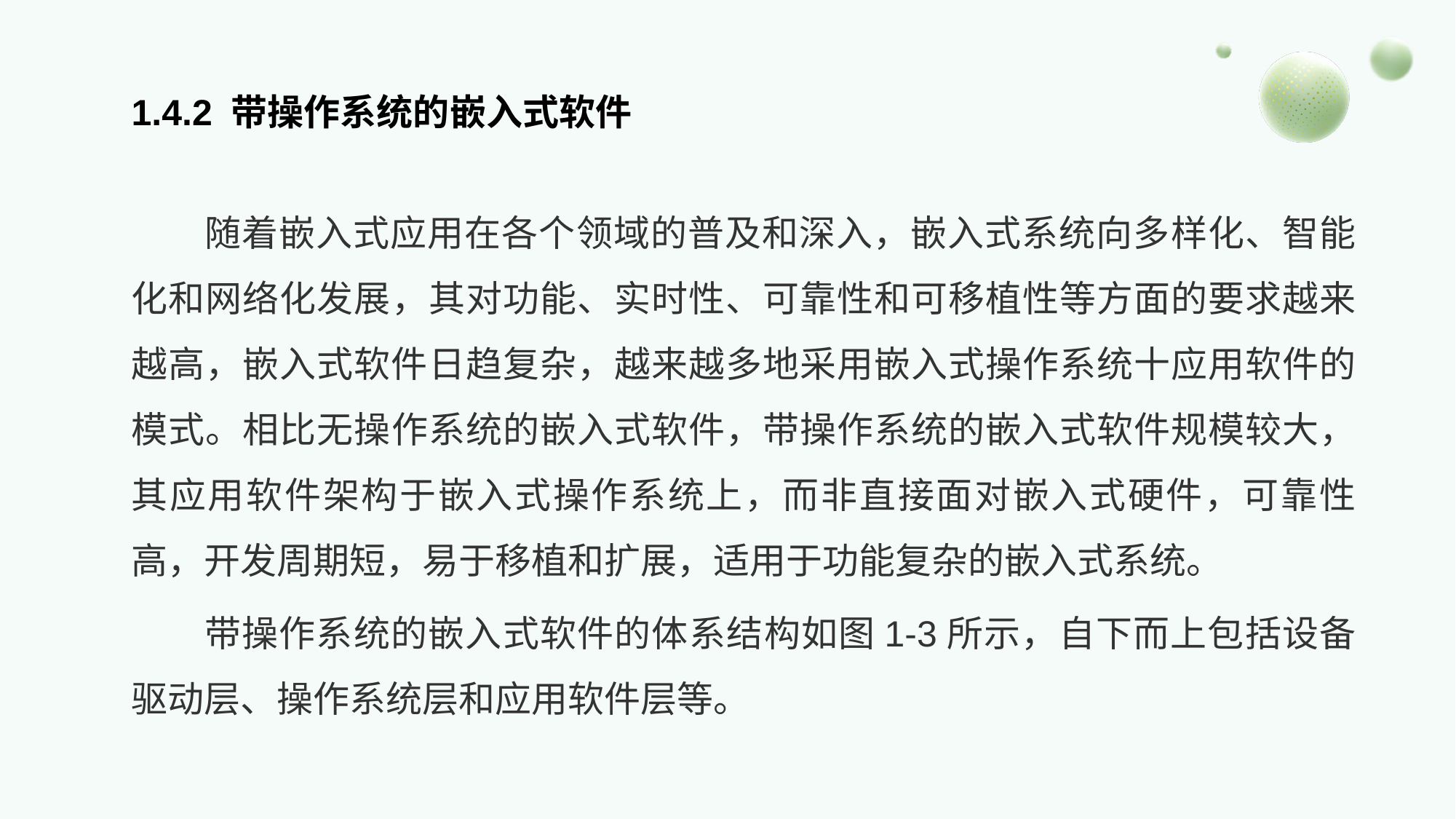

1.4.2 带操作系统的嵌入式软件
随着嵌入式应用在各个领域的普及和深入，嵌入式系统向多样化、智能化和网络化发展，其对功能、实时性、可靠性和可移植性等方面的要求越来越高，嵌入式软件日趋复杂，越来越多地采用嵌入式操作系统十应用软件的模式。相比无操作系统的嵌入式软件，带操作系统的嵌入式软件规模较大，其应用软件架构于嵌入式操作系统上，而非直接面对嵌入式硬件，可靠性高，开发周期短，易于移植和扩展，适用于功能复杂的嵌入式系统。
带操作系统的嵌入式软件的体系结构如图1-3所示，自下而上包括设备驱动层、操作系统层和应用软件层等。